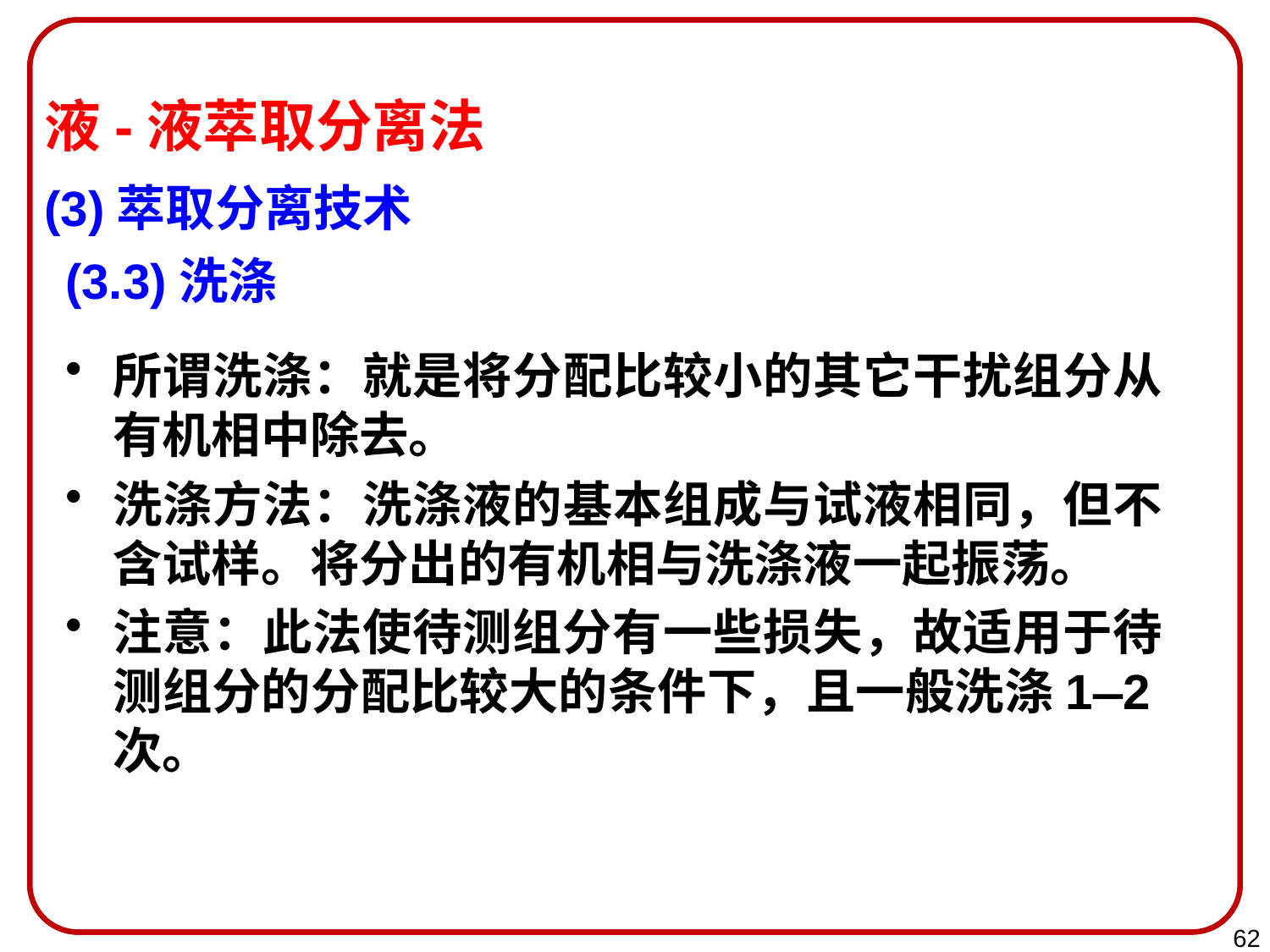

液-液萃取分离法
(3)萃取分离技术
(3.3)洗涤
所谓洗涤：就是将分配比较小的其它干扰组分从有机相中除去。
洗涤方法：洗涤液的基本组成与试液相同，但不含试样。将分出的有机相与洗涤液一起振荡。
注意：此法使待测组分有一些损失，故适用于待测组分的分配比较大的条件下，且一般洗涤1—2次。
62